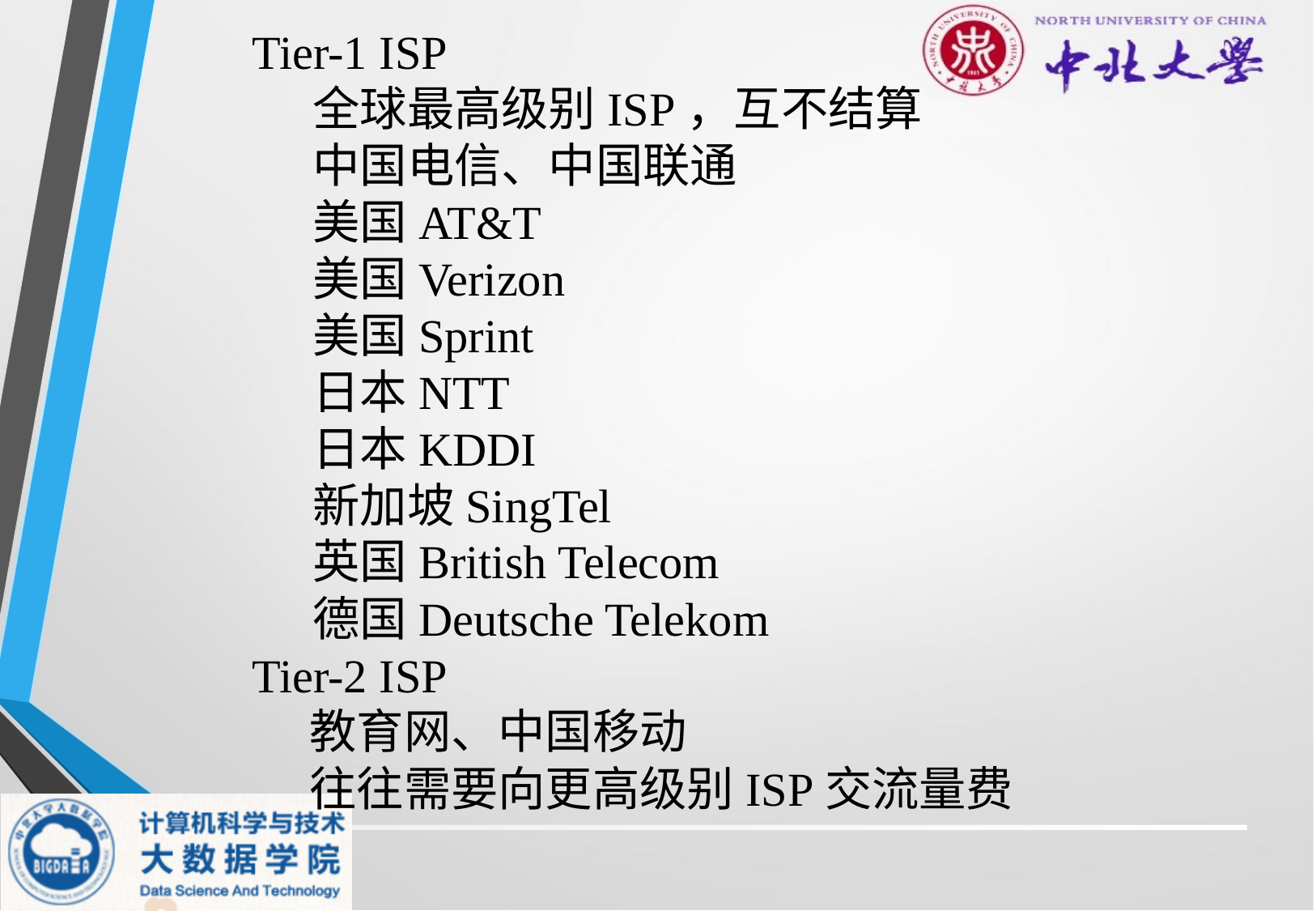

Tier-1 ISP
全球最高级别ISP，互不结算
中国电信、中国联通
美国AT&T
美国Verizon
美国Sprint
日本NTT
日本KDDI
新加坡SingTel
英国British Telecom
德国Deutsche Telekom
Tier-2 ISP
教育网、中国移动
往往需要向更高级别ISP交流量费
52